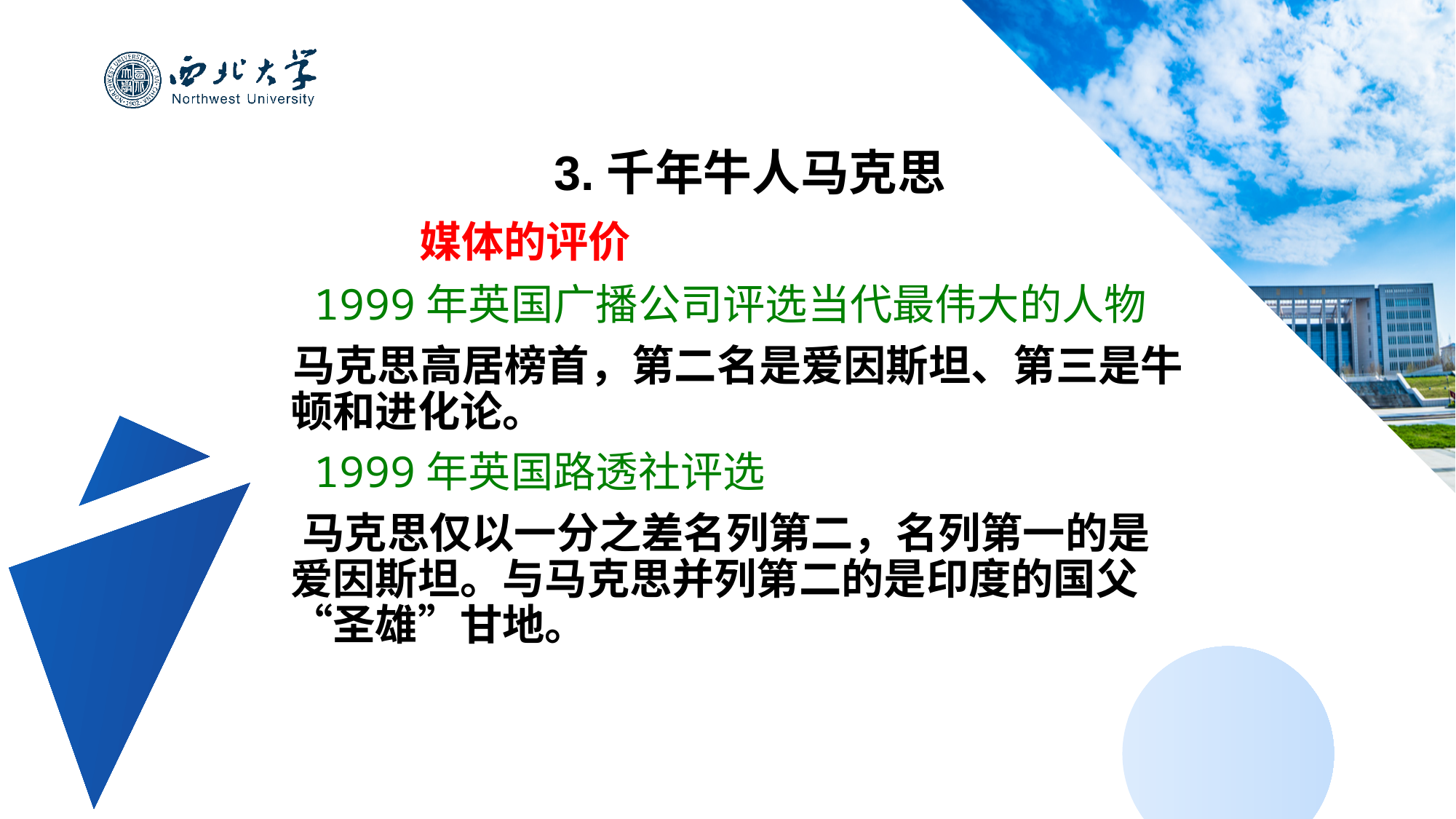

3.千年牛人马克思
             媒体的评价
  1999年英国广播公司评选当代最伟大的人物
  马克思高居榜首，第二名是爱因斯坦、第三是牛顿和进化论。
  1999年英国路透社评选
   马克思仅以一分之差名列第二，名列第一的是爱因斯坦。与马克思并列第二的是印度的国父“圣雄”甘地。